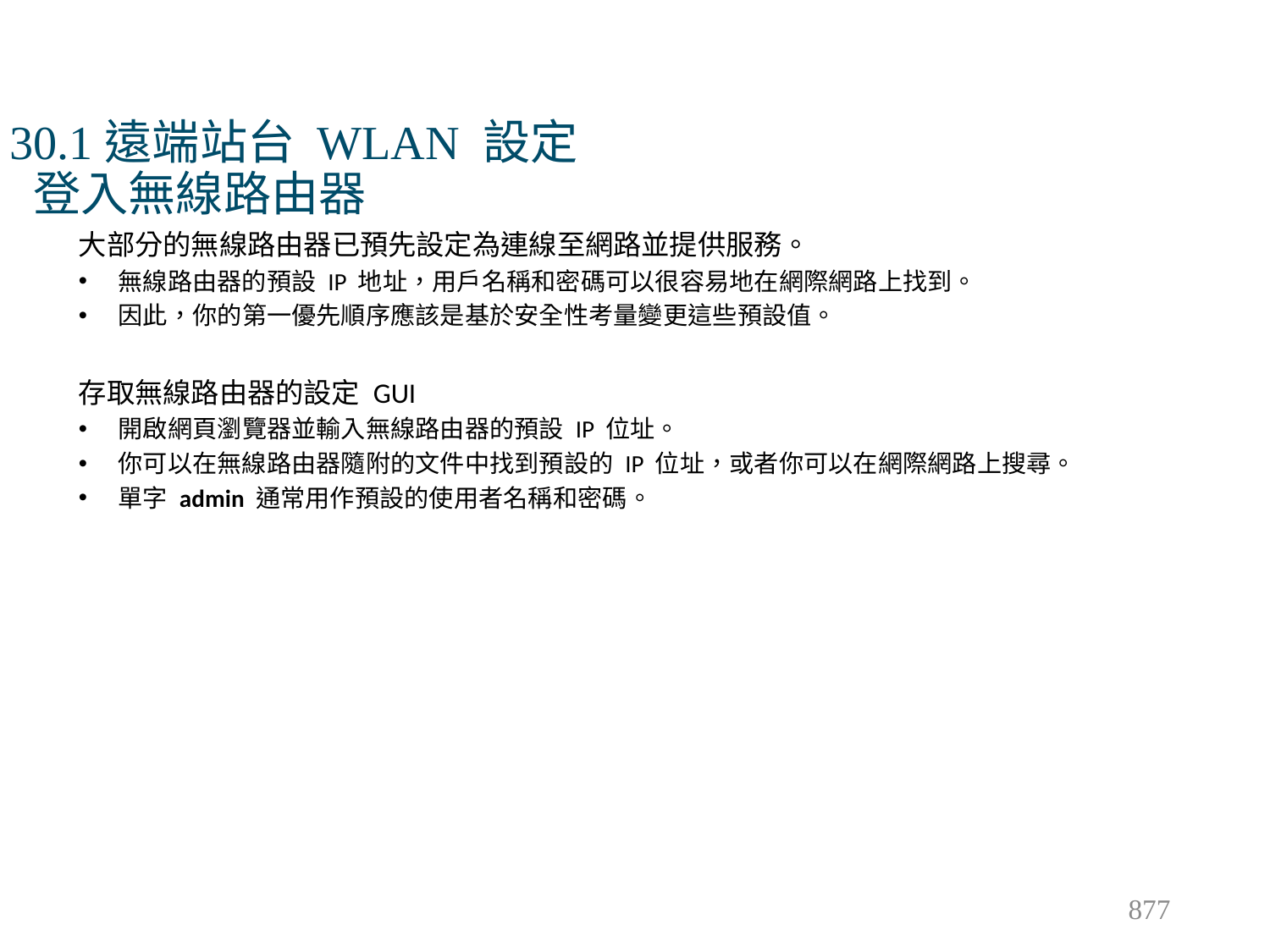

# 30.1遠端站台 WLAN 設定 登入無線路由器
大部分的無線路由器已預先設定為連線至網路並提供服務。
無線路由器的預設 IP 地址，用戶名稱和密碼可以很容易地在網際網路上找到。
因此，你的第一優先順序應該是基於安全性考量變更這些預設值。

存取無線路由器的設定 GUI
開啟網頁瀏覽器並輸入無線路由器的預設 IP 位址。
你可以在無線路由器隨附的文件中找到預設的 IP 位址，或者你可以在網際網路上搜尋。
單字 admin 通常用作預設的使用者名稱和密碼。

877